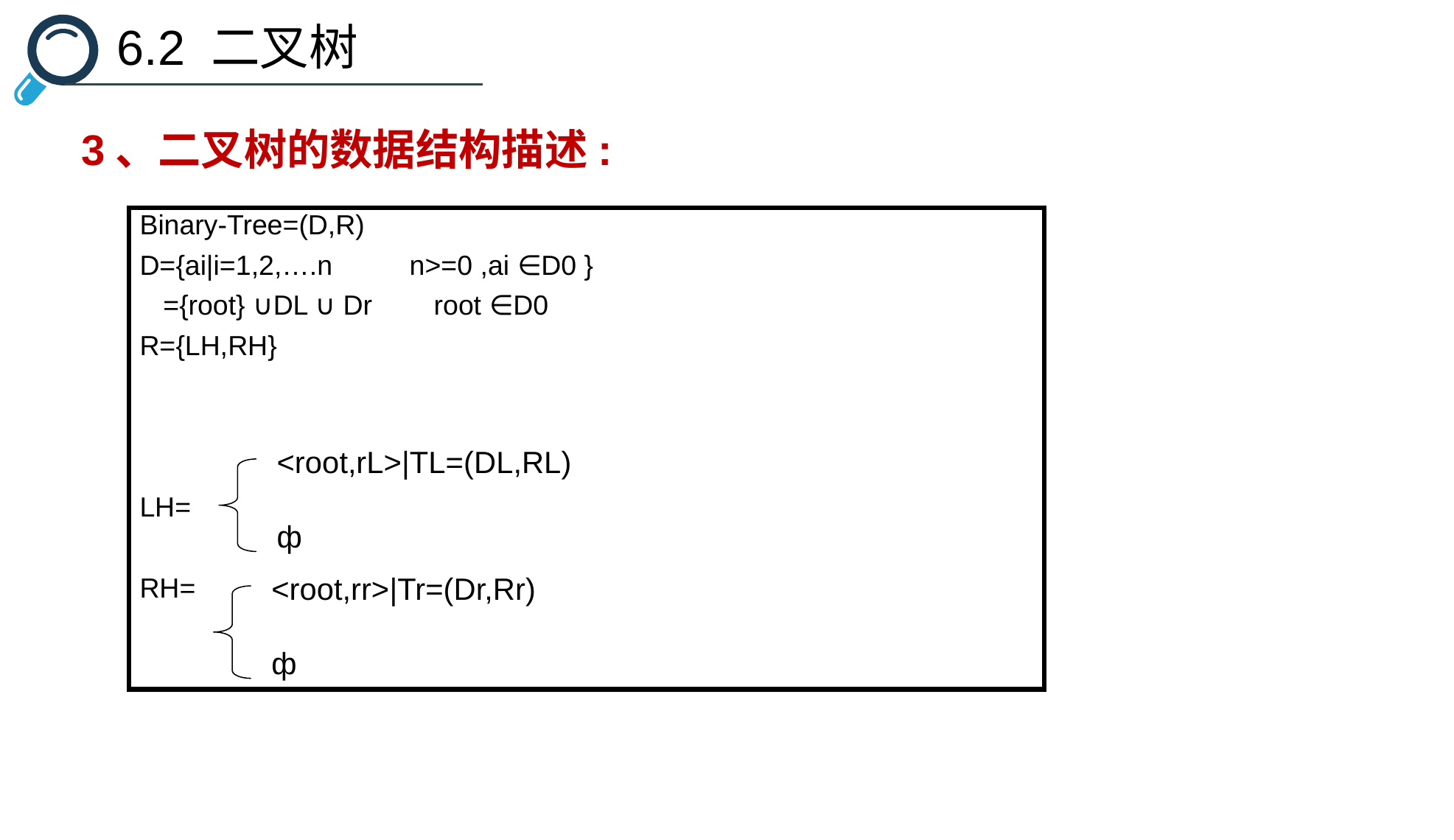

6.2 二叉树
3、二叉树的数据结构描述:
Binary-Tree=(D,R)
D={ai|i=1,2,….n          n>=0 ,ai ∈D0 }
   ={root} ∪DL ∪ Dr        root ∈D0
R={LH,RH}

LH=

RH=

<root,rL>|TL=(DL,RL)

ф
<root,rr>|Tr=(Dr,Rr)

ф